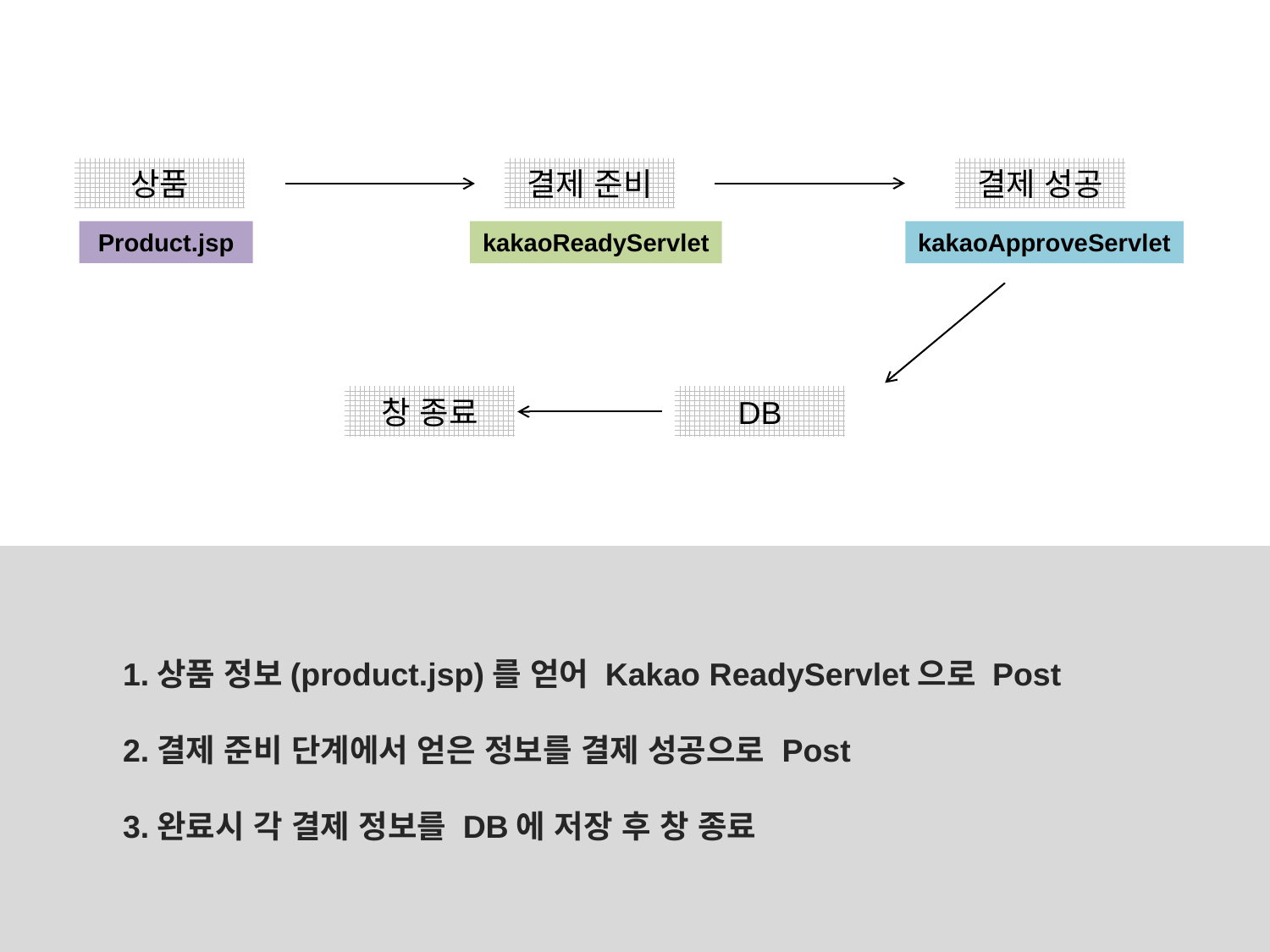

상품
결제 준비
결제 성공
Product.jsp
kakaoReadyServlet
kakaoApproveServlet
창 종료
DB
             1.상품 정보(product.jsp)를 얻어 Kakao ReadyServlet으로 Post

             2.결제 준비 단계에서 얻은 정보를 결제 성공으로 Post

             3.완료시 각 결제 정보를 DB에 저장 후 창 종료